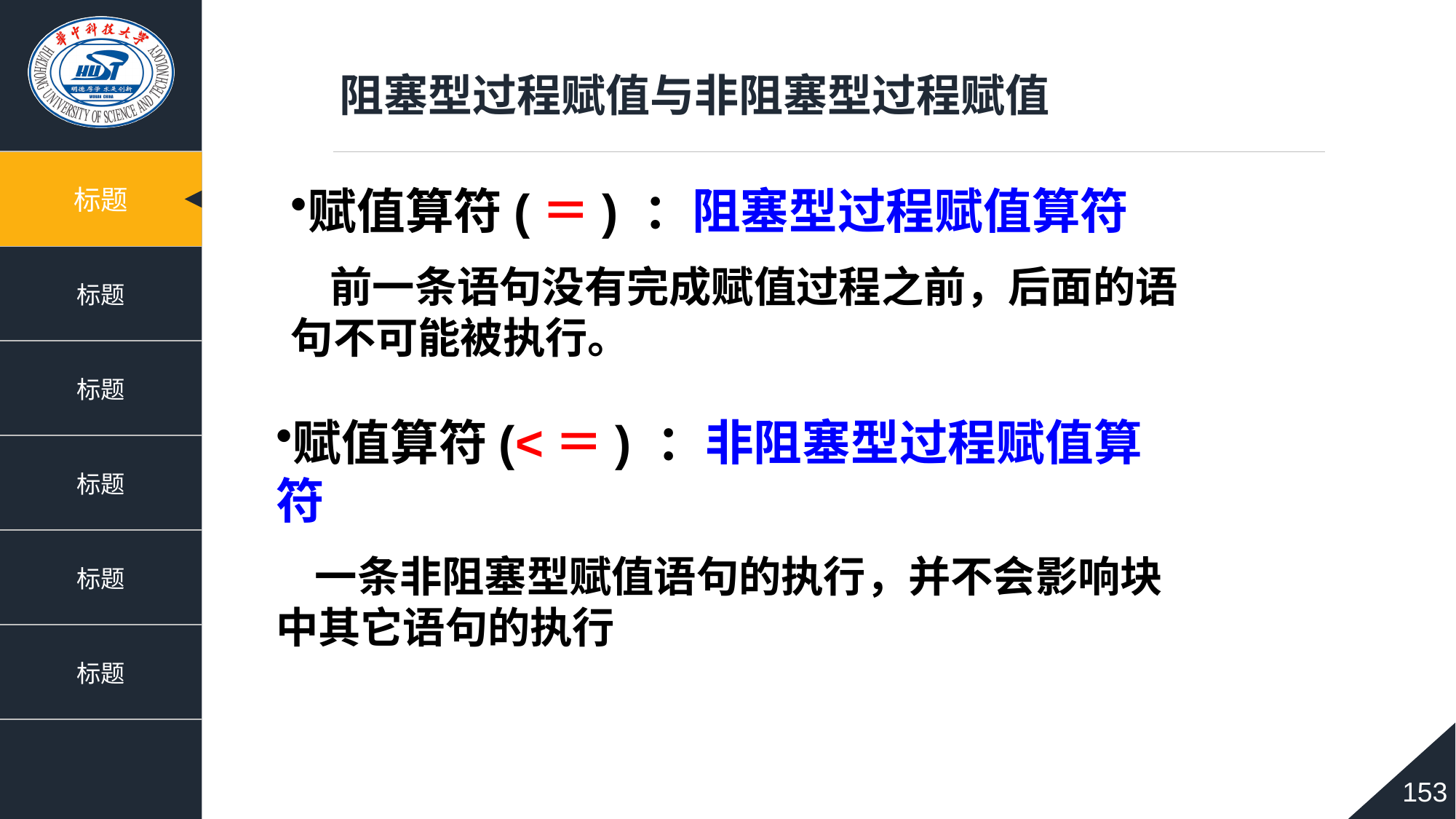

阻塞型过程赋值与非阻塞型过程赋值
赋值算符(＝) ：阻塞型过程赋值算符
   前一条语句没有完成赋值过程之前，后面的语句不可能被执行。
赋值算符(<＝) ：非阻塞型过程赋值算符
   一条非阻塞型赋值语句的执行，并不会影响块中其它语句的执行